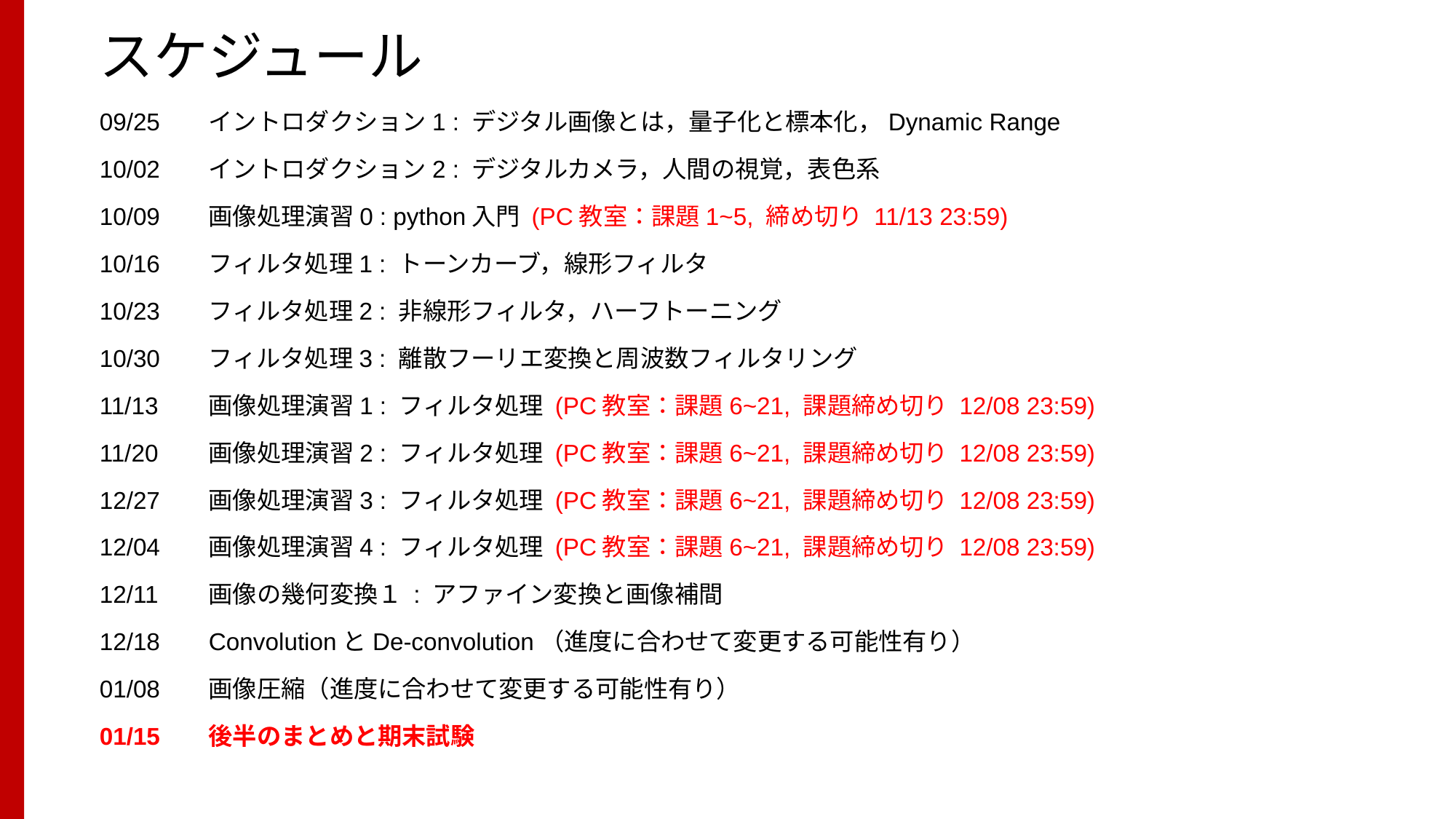

# スケジュール
09/25	イントロダクション1 : デジタル画像とは，量子化と標本化，Dynamic Range
10/02	イントロダクション2 : デジタルカメラ，人間の視覚，表色系
10/09	画像処理演習0 : python入門 (PC教室：課題1~5, 締め切り 11/13 23:59)
10/16	フィルタ処理1 : トーンカーブ，線形フィルタ
10/23	フィルタ処理2 : 非線形フィルタ，ハーフトーニング
10/30	フィルタ処理3 : 離散フーリエ変換と周波数フィルタリング
11/13	画像処理演習1 : フィルタ処理 (PC教室：課題6~21, 課題締め切り 12/08 23:59)
11/20	画像処理演習2 : フィルタ処理 (PC教室：課題6~21, 課題締め切り 12/08 23:59)
12/27	画像処理演習3 : フィルタ処理 (PC教室：課題6~21, 課題締め切り 12/08 23:59)
12/04	画像処理演習4 : フィルタ処理 (PC教室：課題6~21, 課題締め切り 12/08 23:59)
12/11	画像の幾何変換１ : アファイン変換と画像補間
12/18 	ConvolutionとDe-convolution（進度に合わせて変更する可能性有り）
01/08 	画像圧縮（進度に合わせて変更する可能性有り）
01/15 	後半のまとめと期末試験